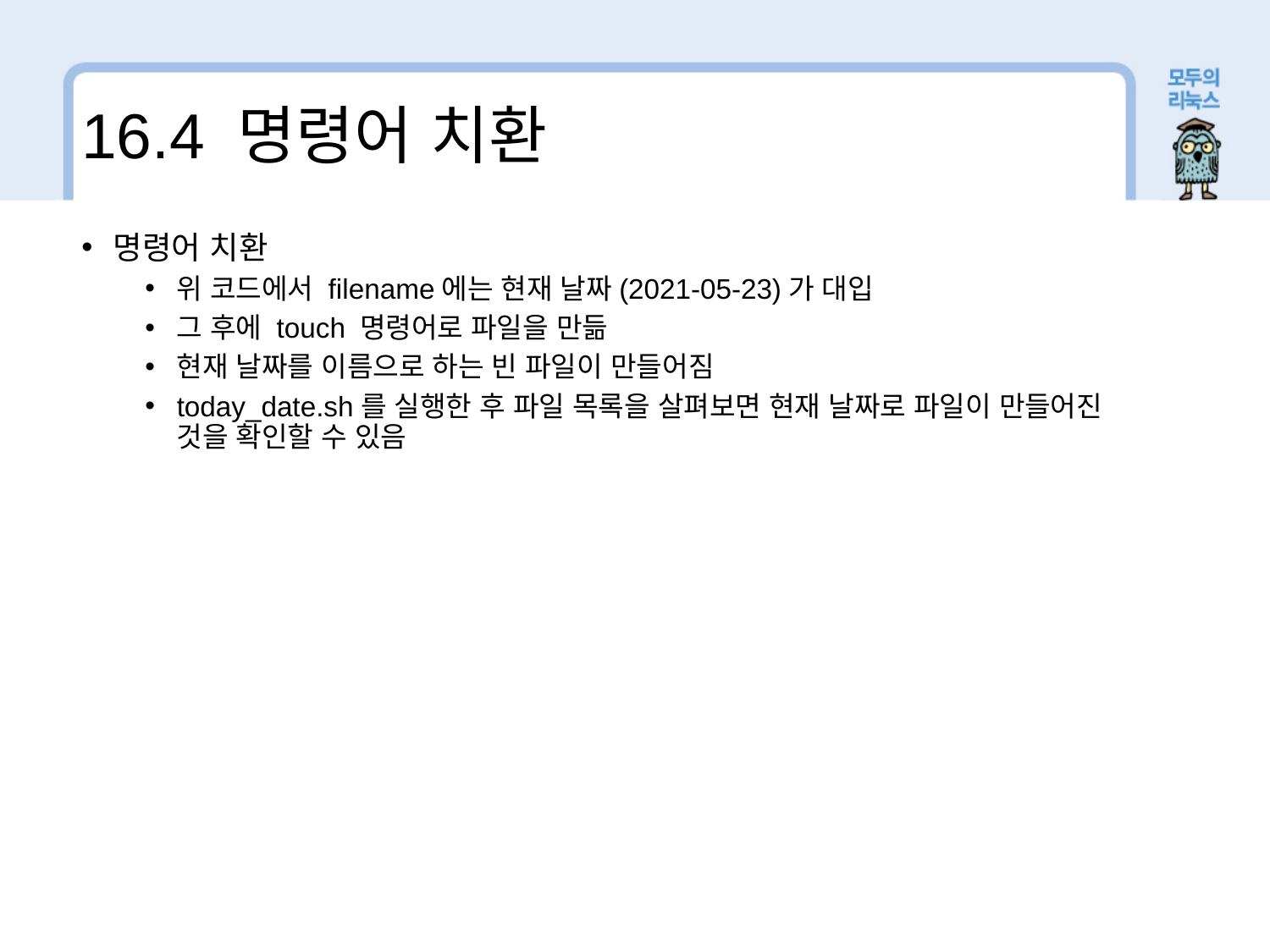

16.4 명령어 치환
명령어 치환
위 코드에서 filename에는 현재 날짜(2021-05-23)가 대입
그 후에 touch 명령어로 파일을 만듦
현재 날짜를 이름으로 하는 빈 파일이 만들어짐
today_date.sh를 실행한 후 파일 목록을 살펴보면 현재 날짜로 파일이 만들어진 것을 확인할 수 있음